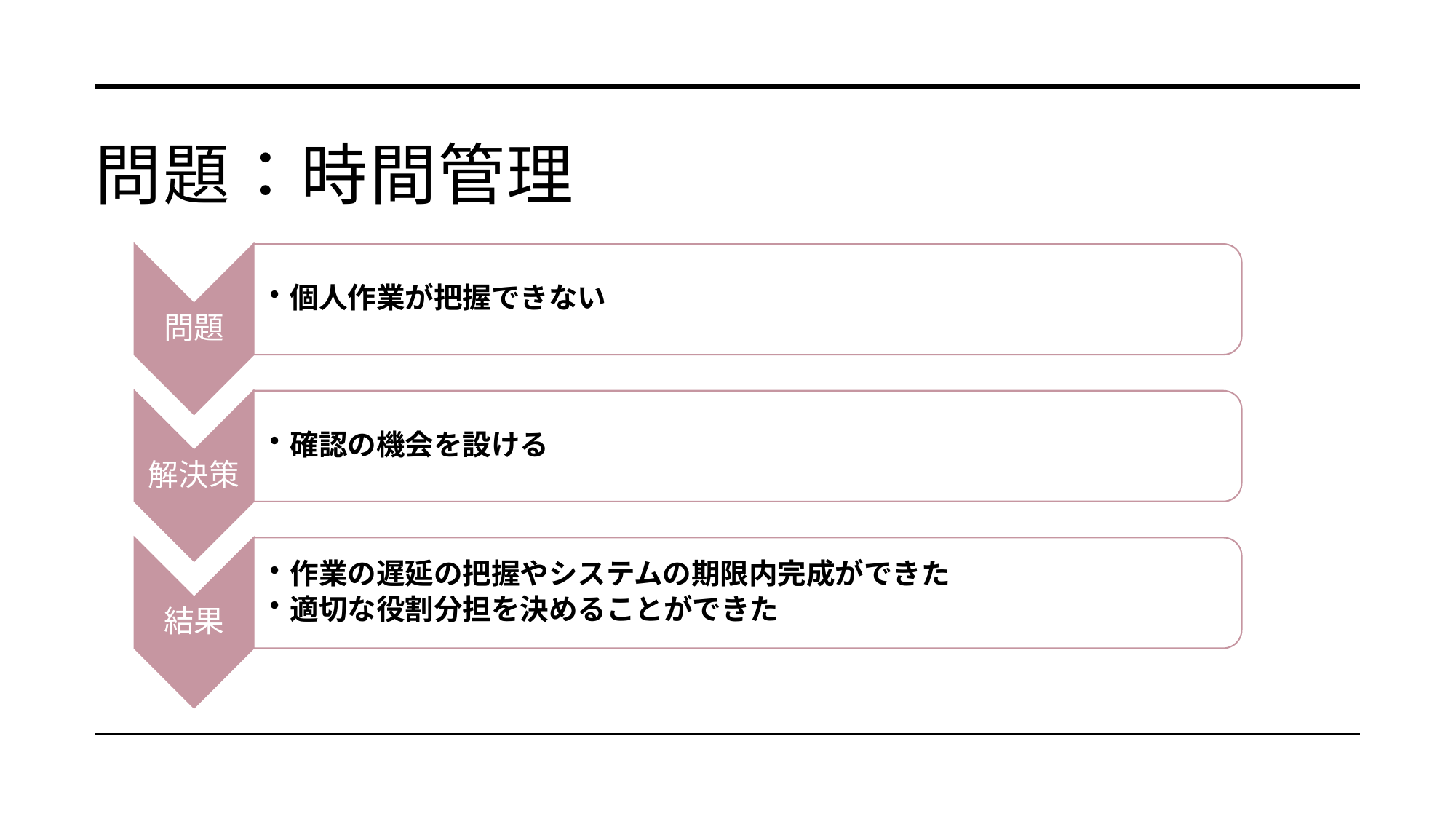

# 問題：時間管理
問題
個人作業が把握できない
解決策
確認の機会を設ける
結果
作業の遅延の把握やシステムの期限内完成ができた
適切な役割分担を決めることができた